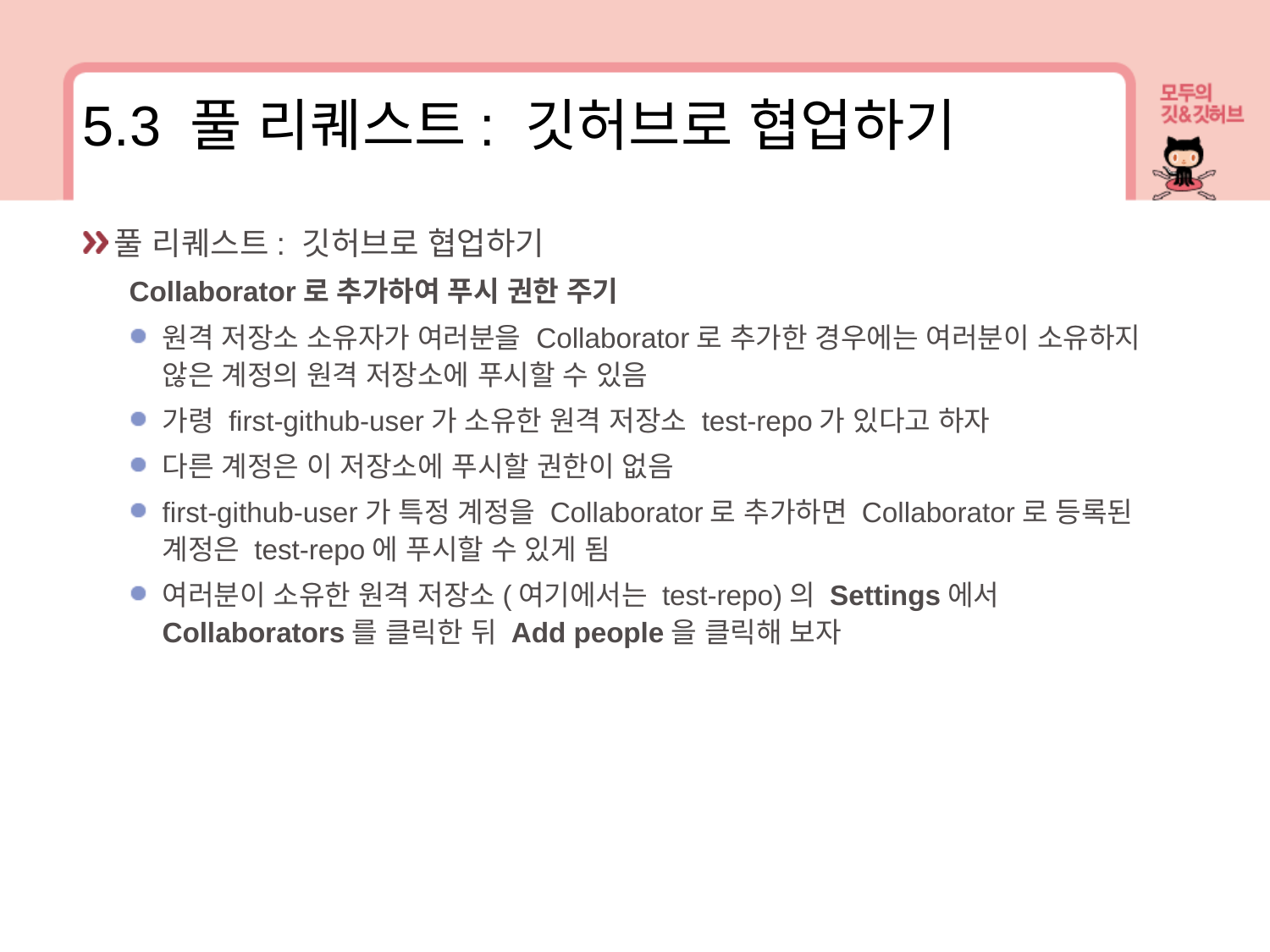

5.3 풀 리퀘스트: 깃허브로 협업하기
풀 리퀘스트: 깃허브로 협업하기
Collaborator로 추가하여 푸시 권한 주기
원격 저장소 소유자가 여러분을 Collaborator로 추가한 경우에는 여러분이 소유하지 않은 계정의 원격 저장소에 푸시할 수 있음
가령 first-github-user가 소유한 원격 저장소 test-repo가 있다고 하자
다른 계정은 이 저장소에 푸시할 권한이 없음
first-github-user가 특정 계정을 Collaborator로 추가하면 Collaborator로 등록된 계정은 test-repo에 푸시할 수 있게 됨
여러분이 소유한 원격 저장소(여기에서는 test-repo)의 Settings에서 Collaborators를 클릭한 뒤 Add people을 클릭해 보자